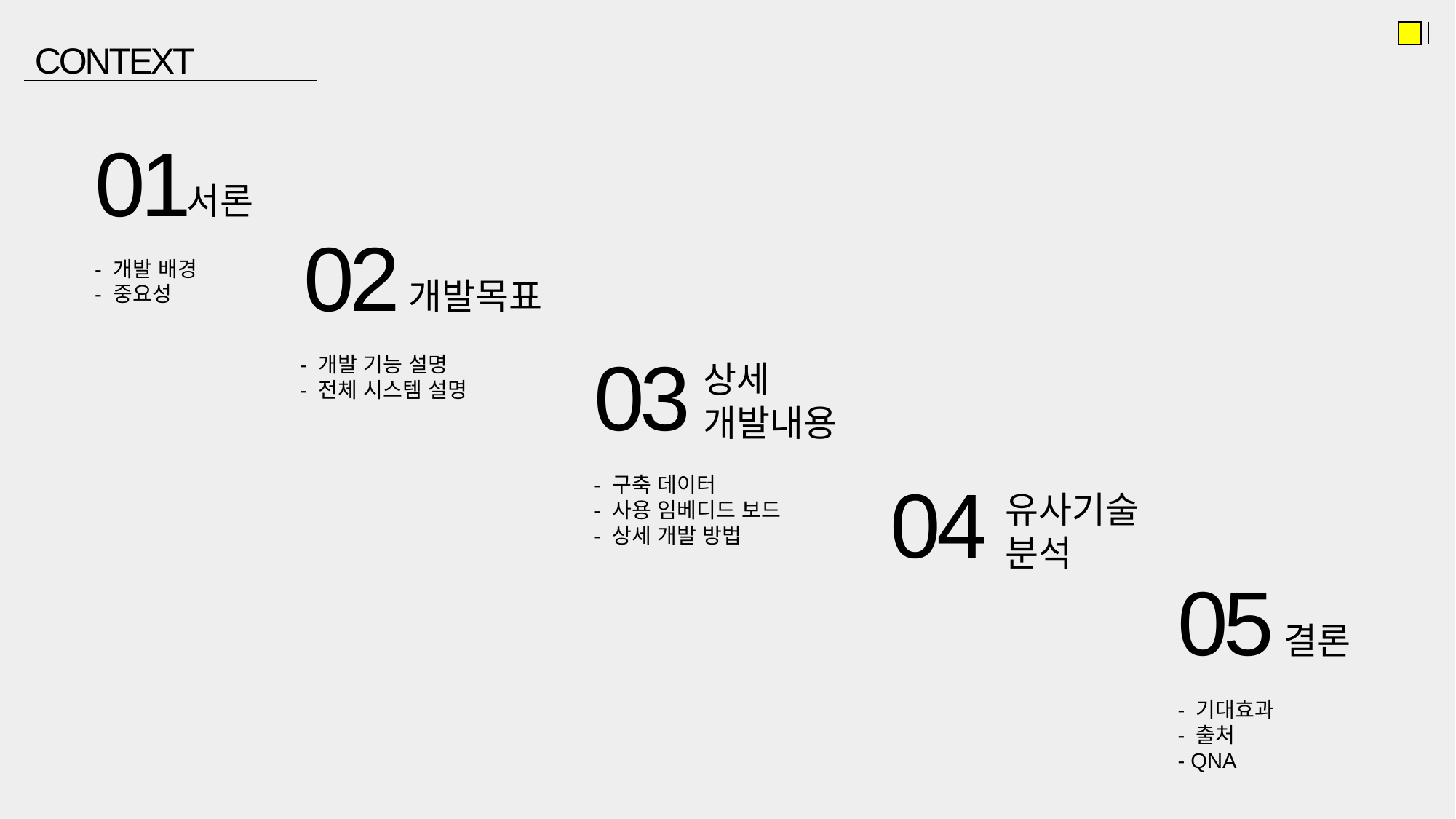

CONTEXT
01
서론
- 개발 배경
- 중요성
02
개발목표
- 개발 기능 설명
- 전체 시스템 설명
03
상세
개발내용
- 구축 데이터
- 사용 임베디드 보드
- 상세 개발 방법
04
유사기술 분석
05
결론
- 기대효과
- 출처
- QNA